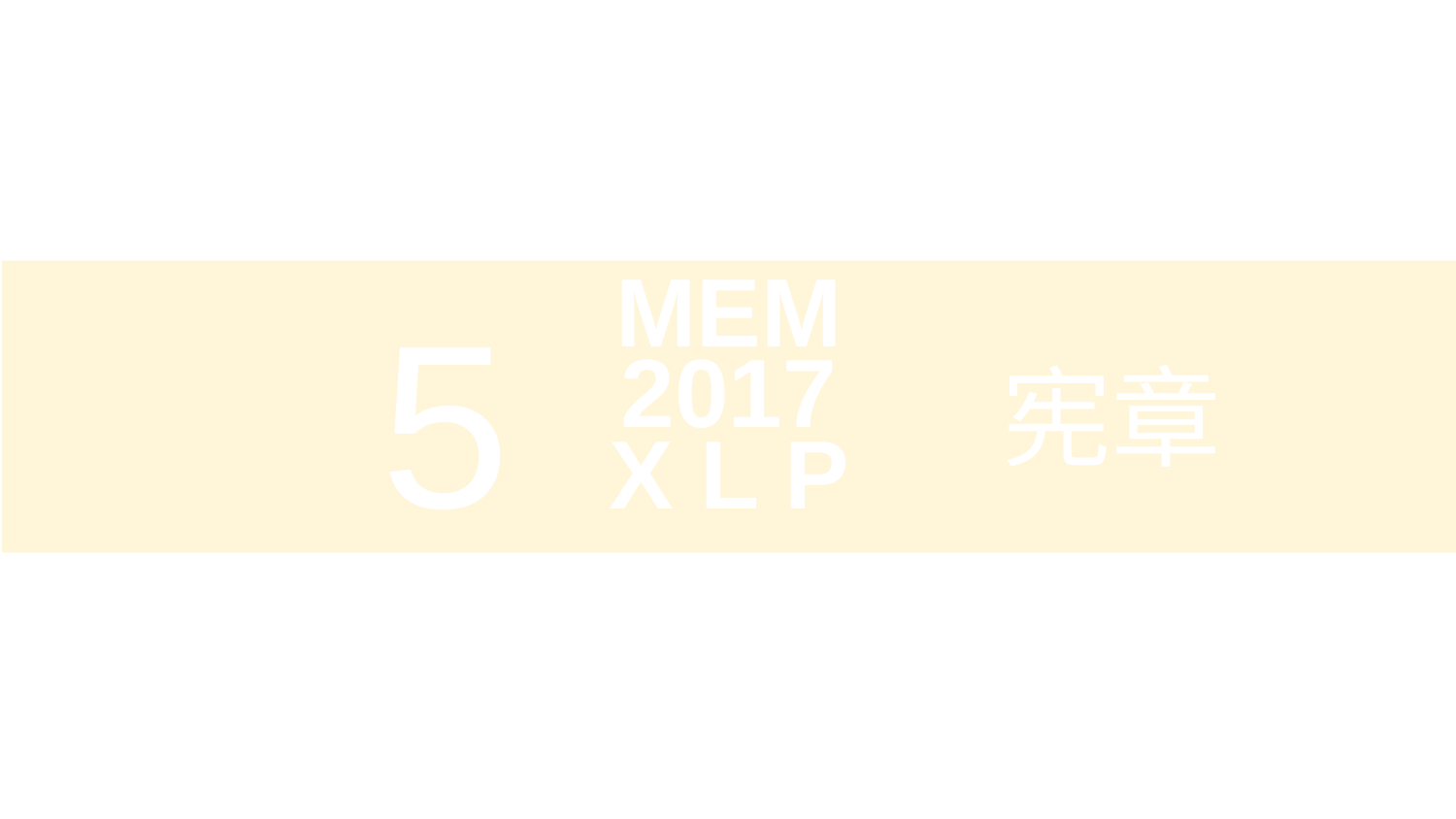

MEM
2017
X L P
5
宪章
谢谢